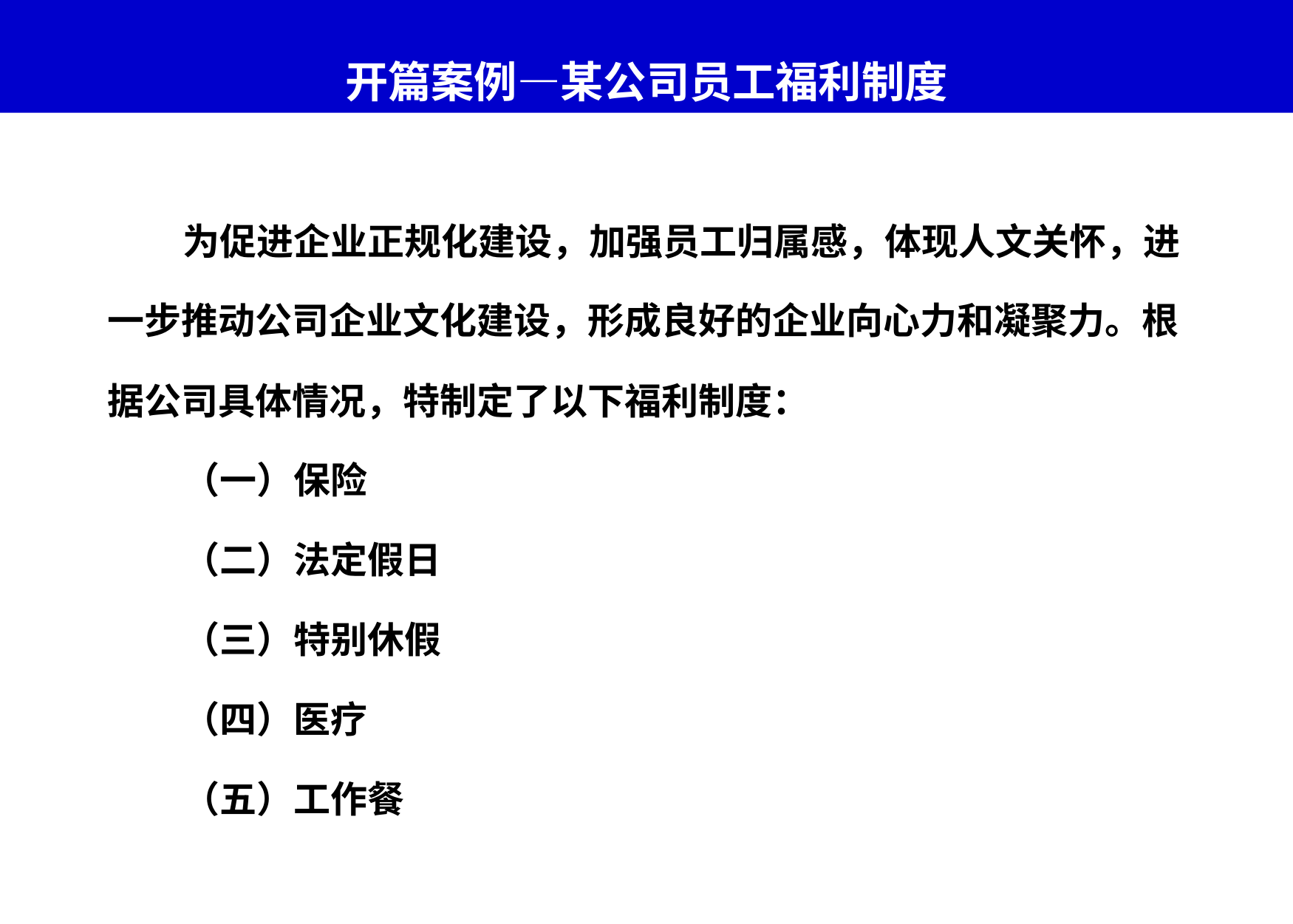

# 开篇案例—某公司员工福利制度
        为促进企业正规化建设，加强员工归属感，体现人文关怀，进一步推动公司企业文化建设，形成良好的企业向心力和凝聚力。根据公司具体情况，特制定了以下福利制度：
        （一）保险
        （二）法定假日
        （三）特别休假
        （四）医疗
        （五）工作餐